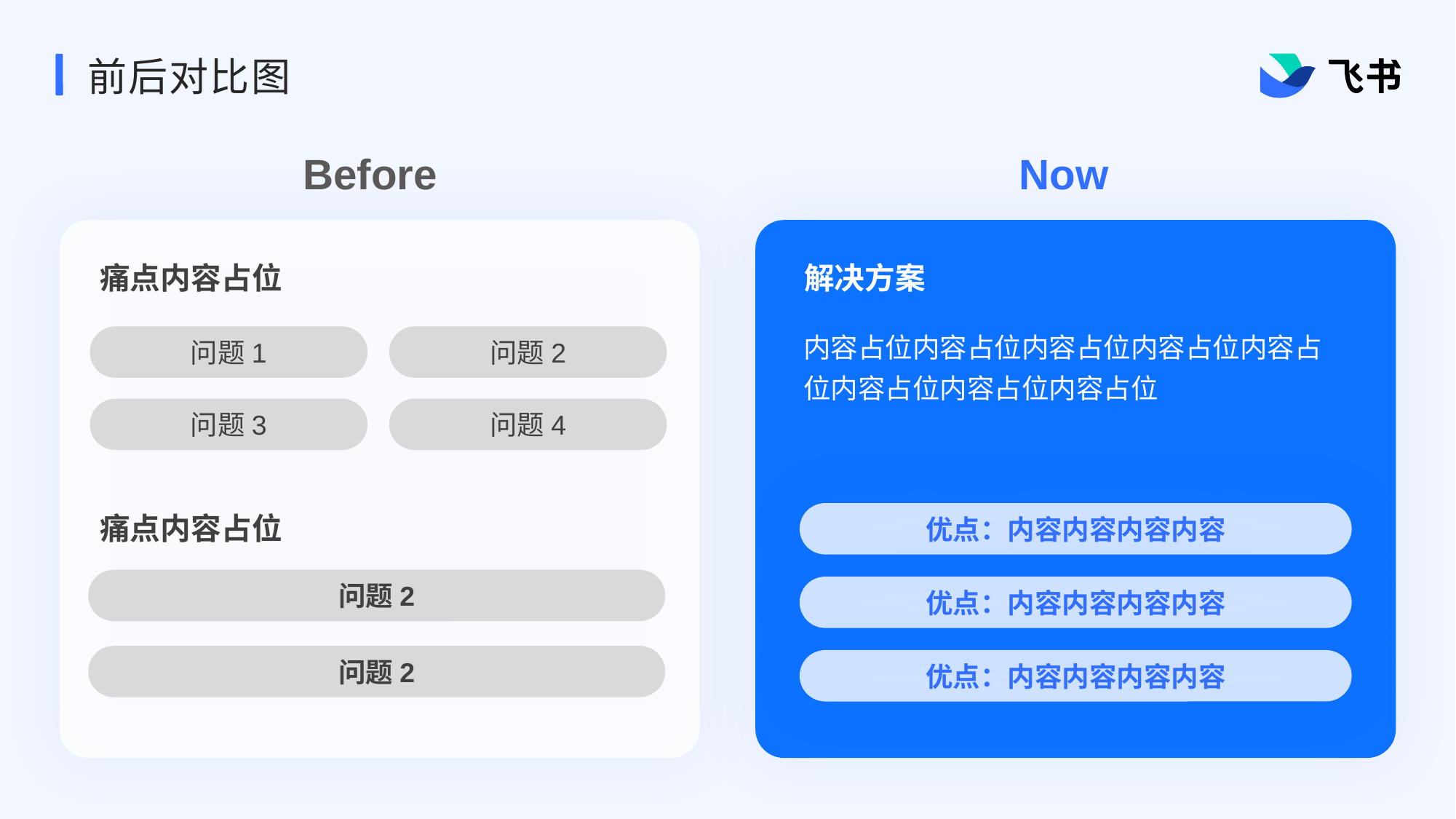

# 前后对比图
Before
Now

痛点内容占位
解决方案
内容占位内容占位内容占位内容占位内容占位内容占位内容占位内容占位

问题1
问题2
问题3
问题4
优点：内容内容内容内容
痛点内容占位
问题2
优点：内容内容内容内容
问题2
优点：内容内容内容内容